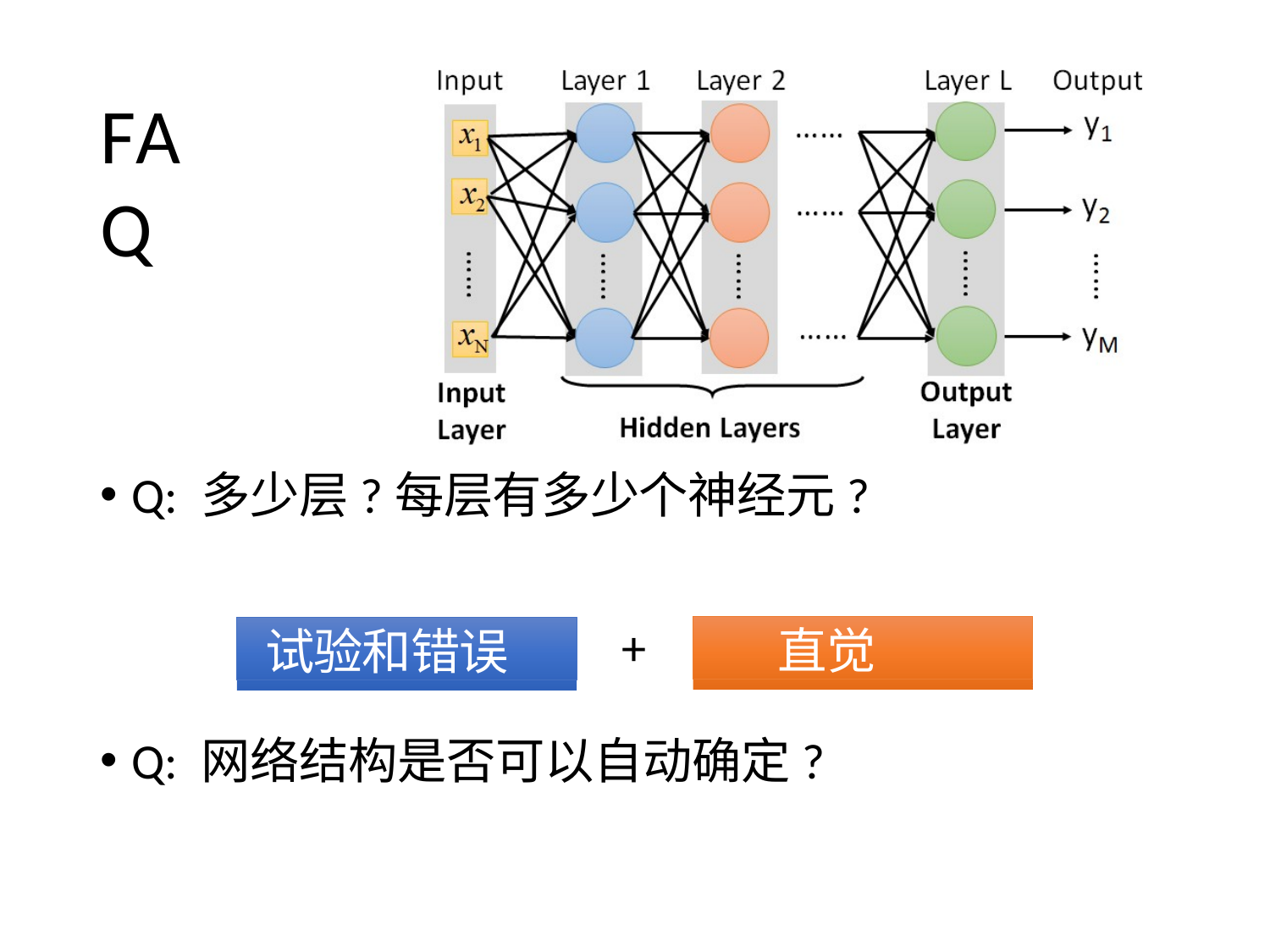

# FAQ
Q: 多少层?每层有多少个神经元?
+

直觉

试验和错误
Q: 网络结构是否可以自动确定?